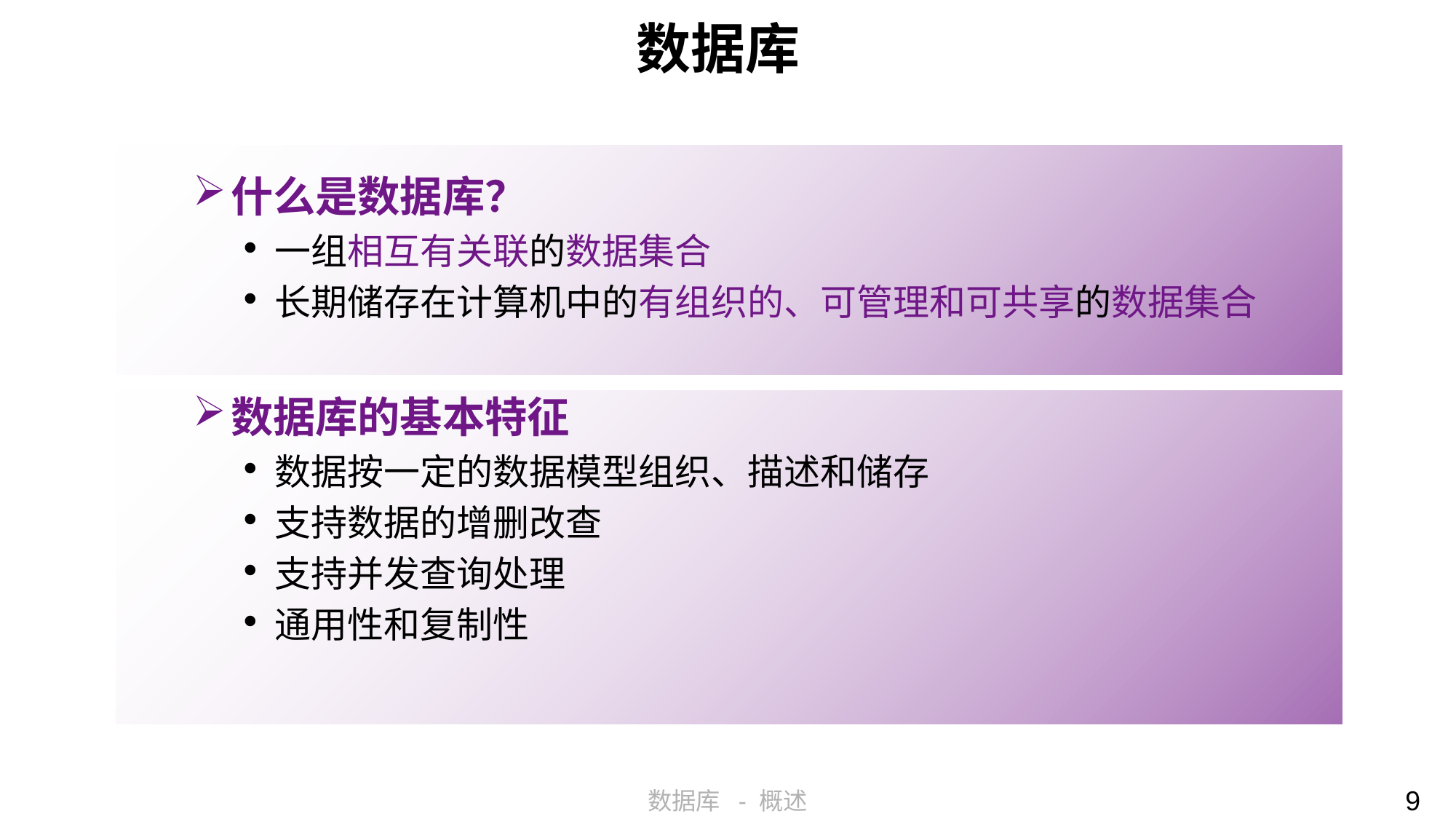

# 数据库

什么是数据库？
一组相互有关联的数据集合
长期储存在计算机中的有组织的、可管理和可共享的数据集合

数据库的基本特征
数据按一定的数据模型组织、描述和储存
支持数据的增删改查
支持并发查询处理
通用性和复制性

9
数据库 - 概述